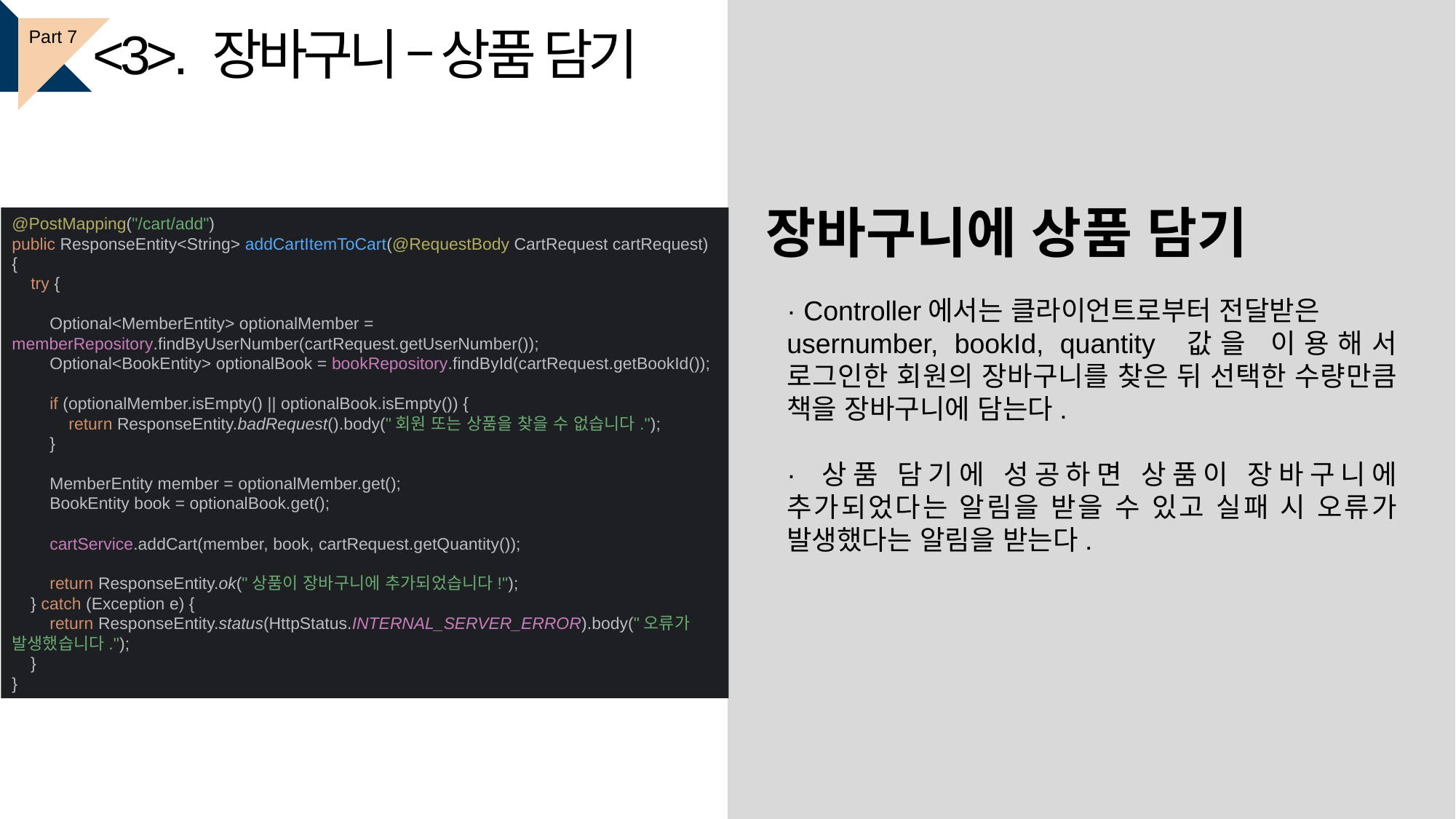

<3>. 장바구니 – 상품 담기

Part 7
장바구니에 상품 담기
@PostMapping("/cart/add")
public ResponseEntity<String> addCartItemToCart(@RequestBody CartRequest cartRequest) {
    try {
        Optional<MemberEntity> optionalMember = memberRepository.findByUserNumber(cartRequest.getUserNumber());
        Optional<BookEntity> optionalBook = bookRepository.findById(cartRequest.getBookId());
        if (optionalMember.isEmpty() || optionalBook.isEmpty()) {
            return ResponseEntity.badRequest().body("회원 또는 상품을 찾을 수 없습니다.");
        }
        MemberEntity member = optionalMember.get();
        BookEntity book = optionalBook.get();
        cartService.addCart(member, book, cartRequest.getQuantity());
        return ResponseEntity.ok("상품이 장바구니에 추가되었습니다!");
    } catch (Exception e) {
        return ResponseEntity.status(HttpStatus.INTERNAL_SERVER_ERROR).body("오류가 발생했습니다.");
    }
}
· Controller에서는 클라이언트로부터 전달받은
usernumber, bookId, quantity 값을 이용해서 로그인한 회원의 장바구니를 찾은 뒤 선택한 수량만큼 책을 장바구니에 담는다.

· 상품 담기에 성공하면 상품이 장바구니에 추가되었다는 알림을 받을 수 있고 실패 시 오류가 발생했다는 알림을 받는다.